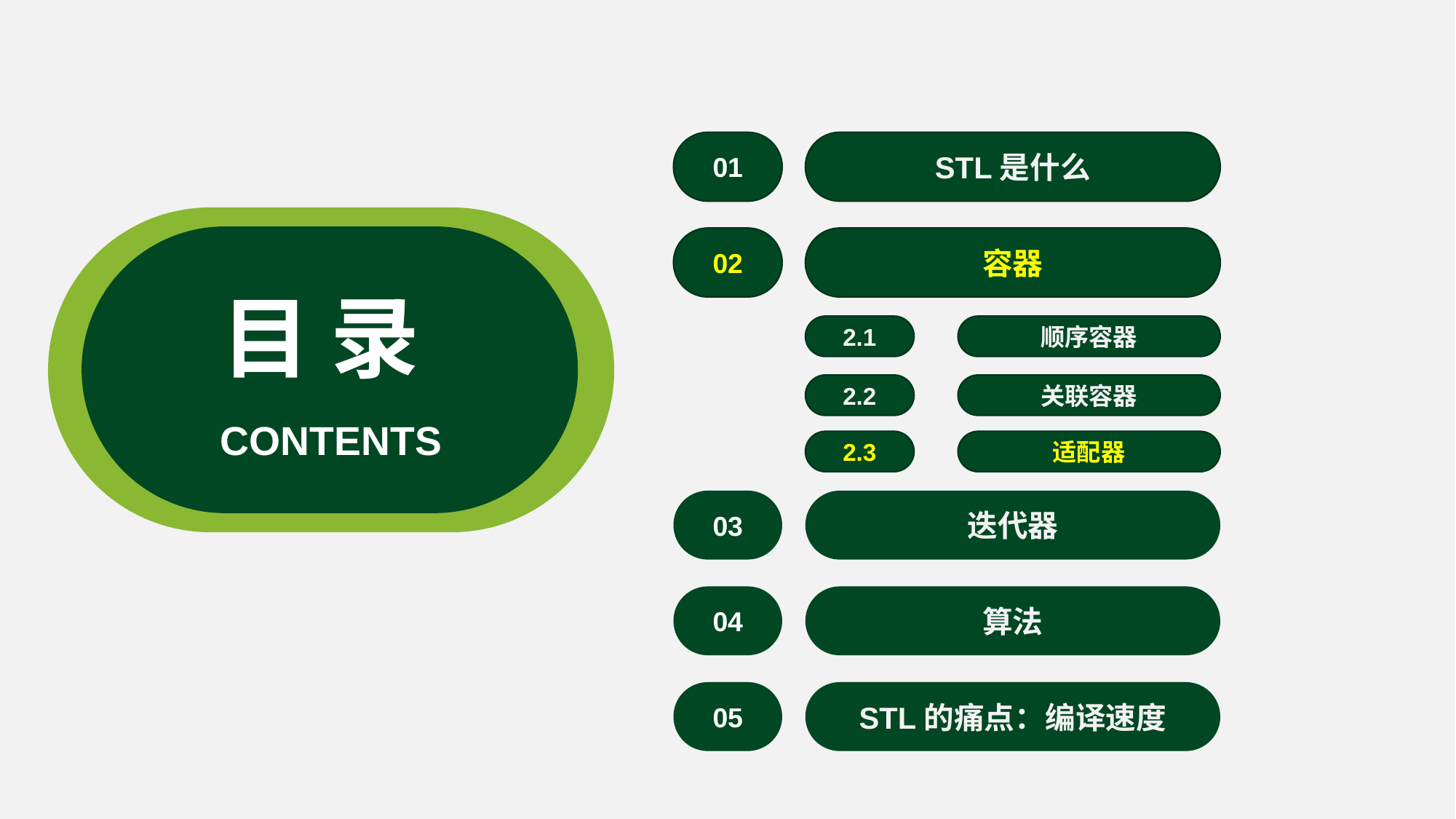

01
STL是什么

02
容器
目 录
2.1
顺序容器
2.2
关联容器
CONTENTS
2.3
适配器
03
迭代器
04
算法
05
STL的痛点：编译速度